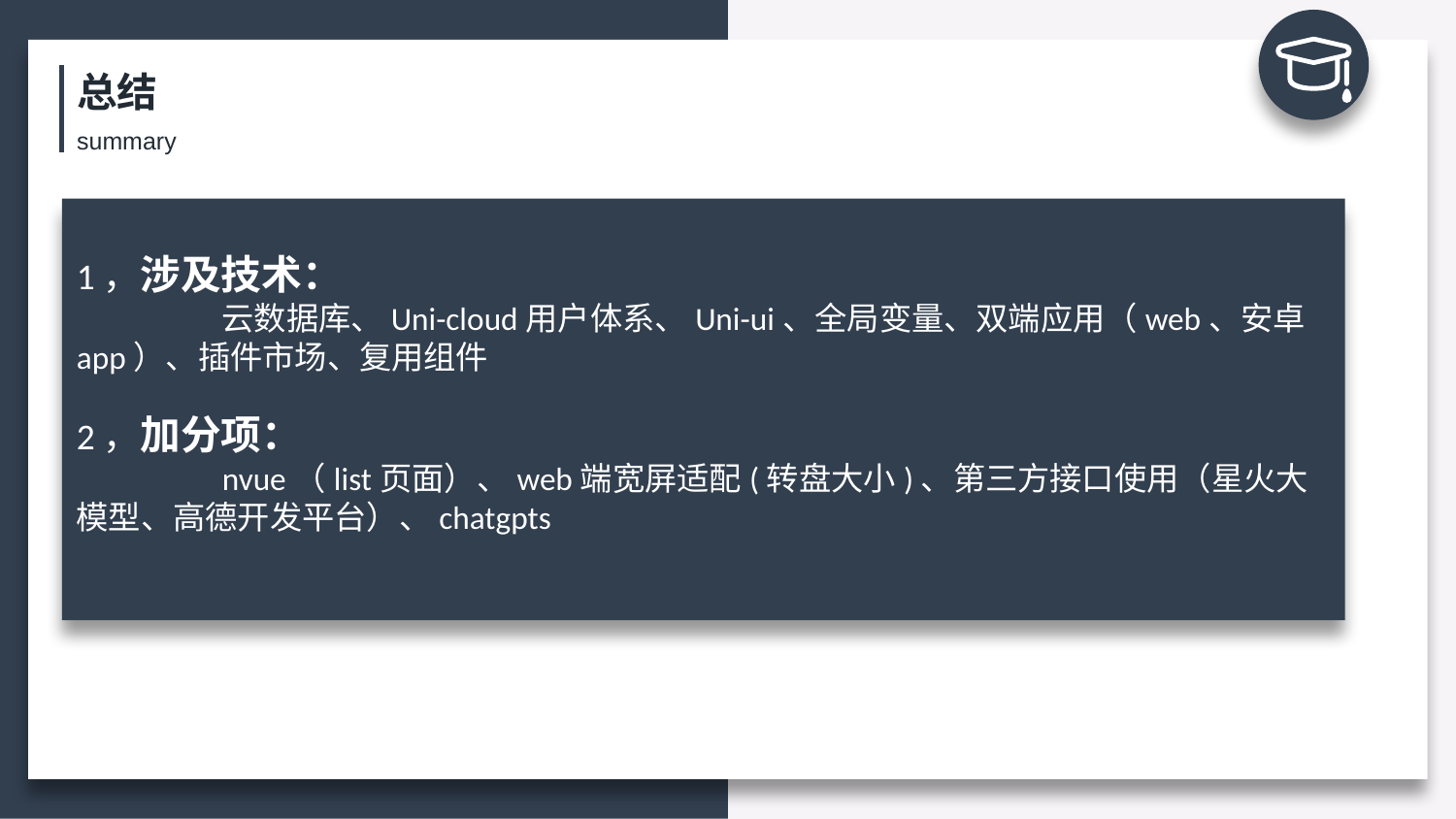

总结
summary
1，涉及技术：
	云数据库、Uni-cloud用户体系、Uni-ui、全局变量、双端应用（web、安卓app）、插件市场、复用组件

2，加分项：
	nvue（list页面）、web端宽屏适配(转盘大小)、第三方接口使用（星火大模型、高德开发平台）、chatgpts

研究结论